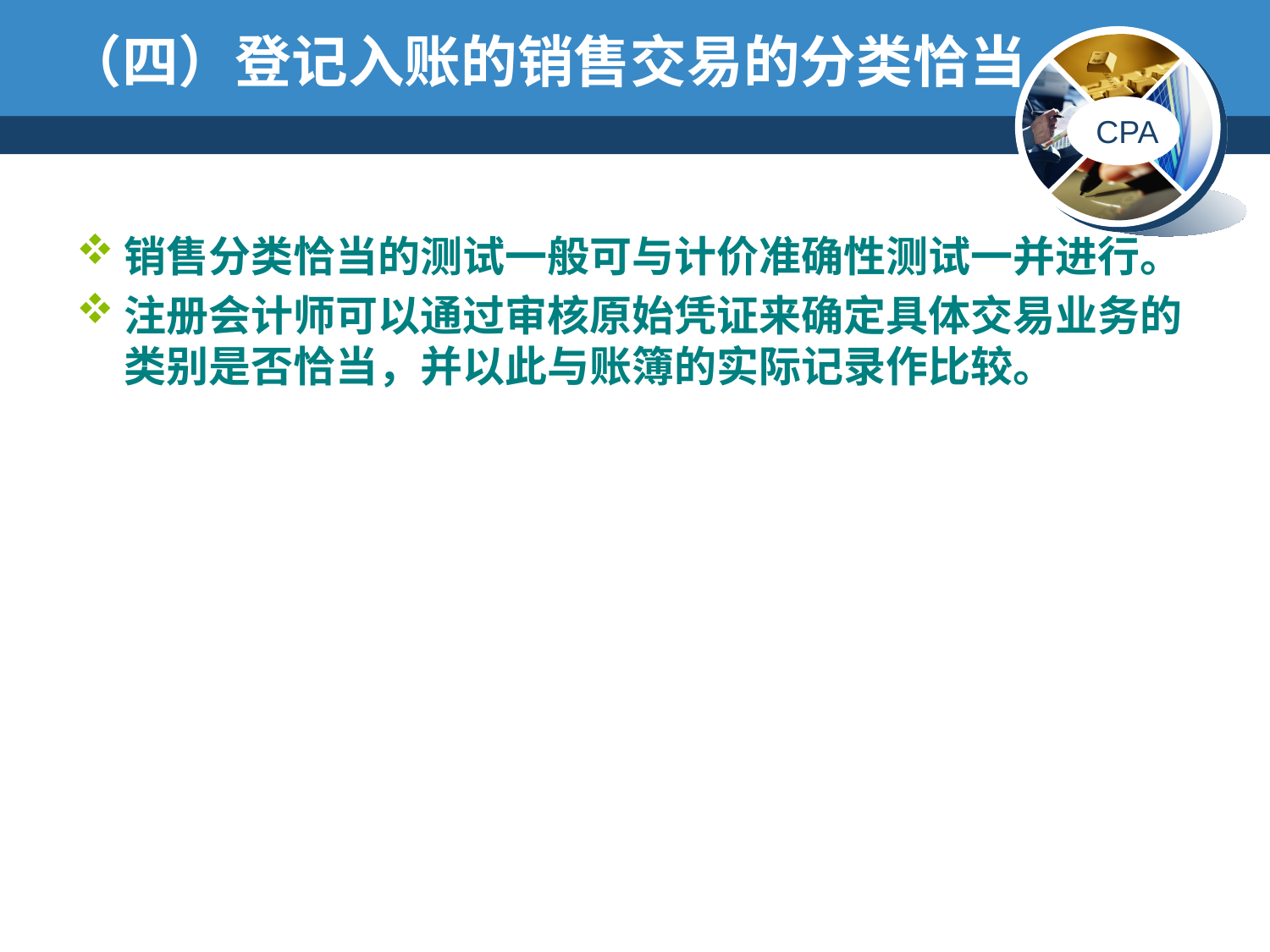

# （四）登记入账的销售交易的分类恰当

销售分类恰当的测试一般可与计价准确性测试一并进行。
注册会计师可以通过审核原始凭证来确定具体交易业务的类别是否恰当，并以此与账簿的实际记录作比较。